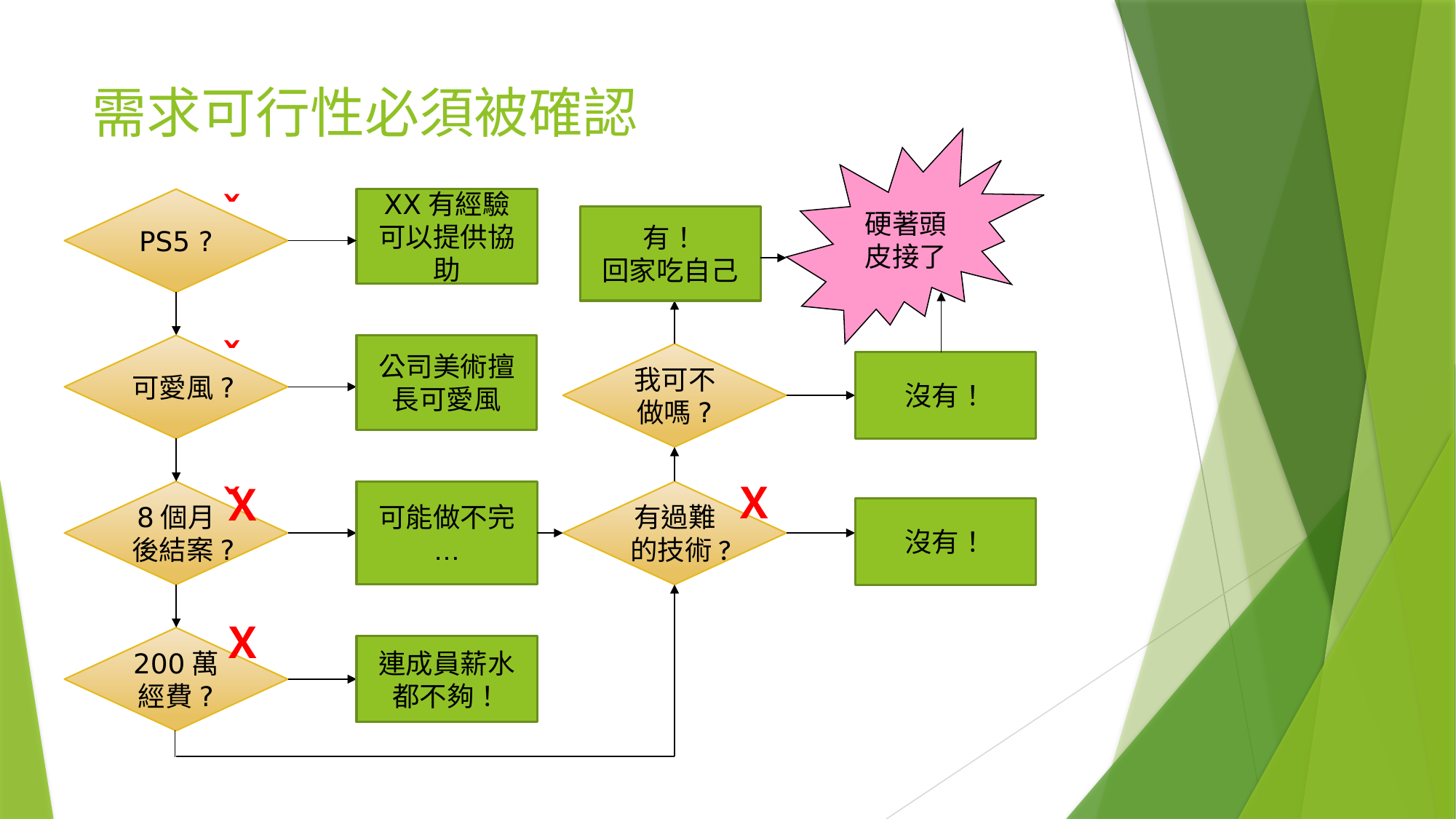

# 需求可行性必須被確認
硬著頭皮接了
ˇ
PS5 ?
XX有經驗
可以提供協助
有！
回家吃自己
ˇ
可愛風?
公司美術擅長可愛風
我可不做嗎?
沒有！
Ｘ
ˇ
Ｘ
8個月後結案?
可能做不完…
有過難的技術?
沒有！
Ｘ
200萬經費?
連成員薪水
都不夠！